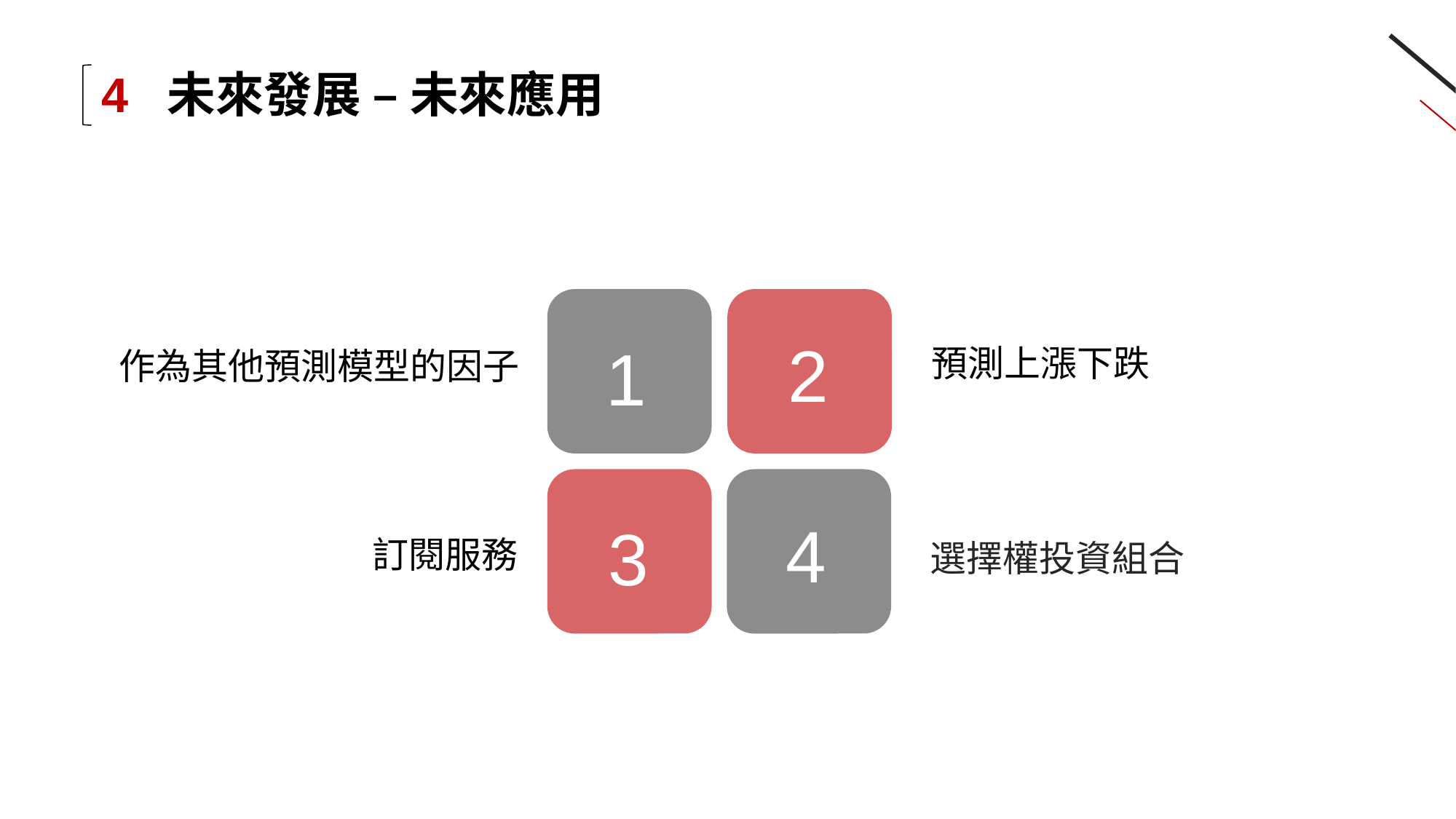

4  未來發展 – 未來應用

2
1

4
3
預測上漲下跌
作為其他預測模型的因子
訂閱服務
選擇權投資組合